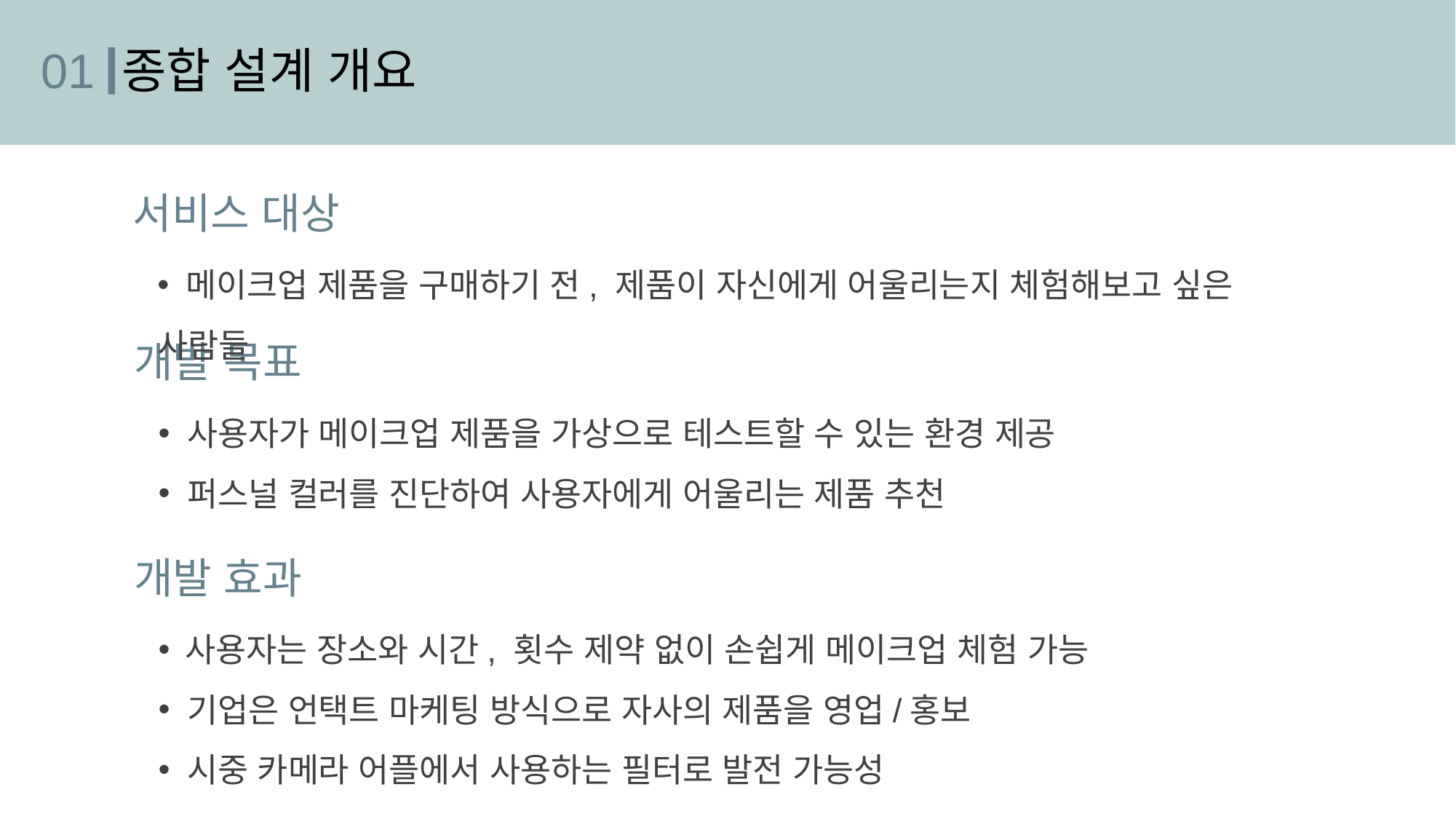

01
종합 설계 개요

서비스 대상
 메이크업 제품을 구매하기 전, 제품이 자신에게 어울리는지 체험해보고 싶은 사람들
개발 목표
 사용자가 메이크업 제품을 가상으로 테스트할 수 있는 환경 제공
 퍼스널 컬러를 진단하여 사용자에게 어울리는 제품 추천
개발 효과
 사용자는 장소와 시간, 횟수 제약 없이 손쉽게 메이크업 체험 가능
 기업은 언택트 마케팅 방식으로 자사의 제품을 영업/홍보
 시중 카메라 어플에서 사용하는 필터로 발전 가능성